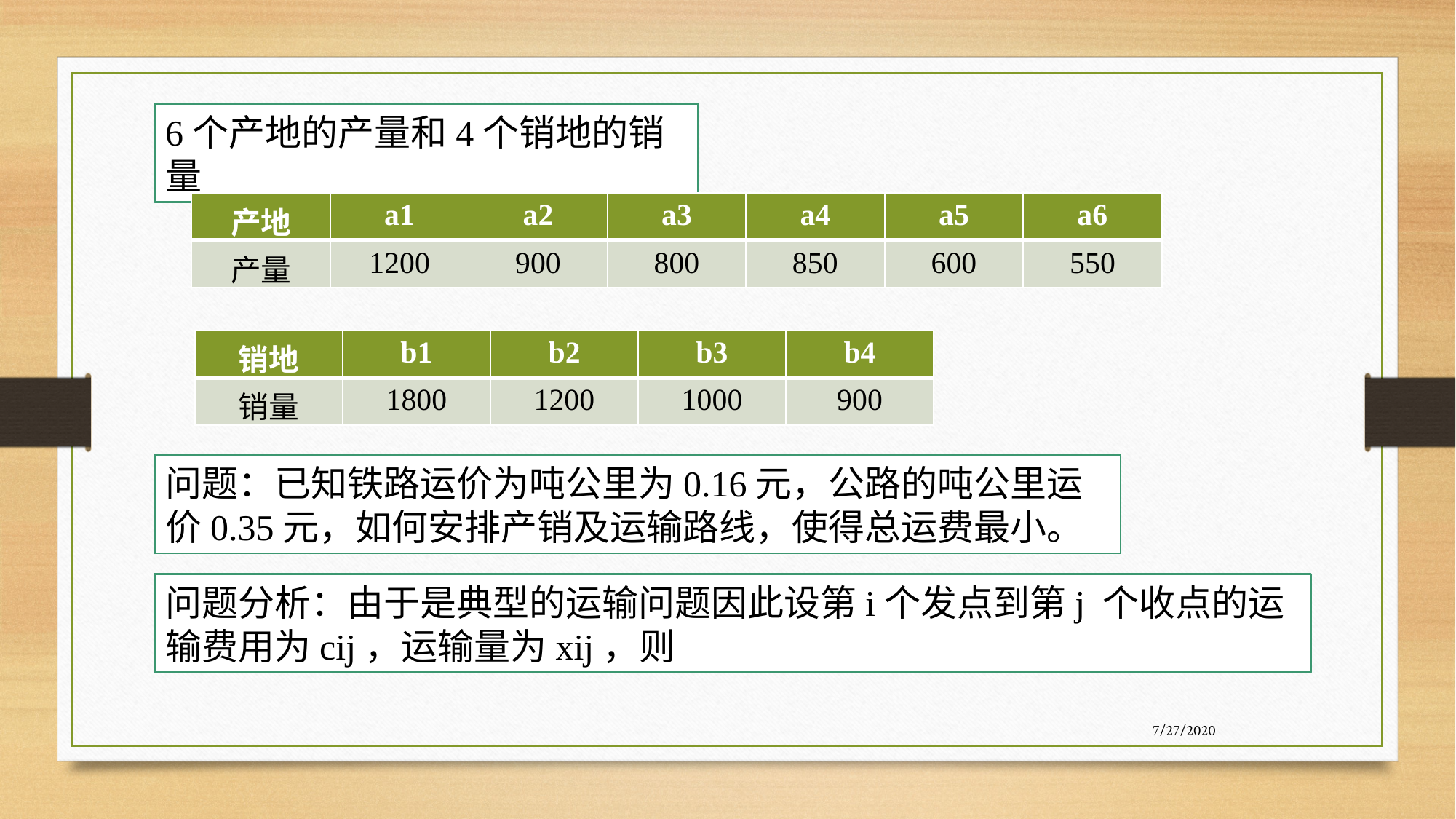

6个产地的产量和4个销地的销量
| 产地 | a1 | a2 | a3 | a4 | a5 | a6 |
| --- | --- | --- | --- | --- | --- | --- |
| 产量 | 1200 | 900 | 800 | 850 | 600 | 550 |
| 销地 | b1 | b2 | b3 | b4 |
| --- | --- | --- | --- | --- |
| 销量 | 1800 | 1200 | 1000 | 900 |
问题：已知铁路运价为吨公里为0.16元，公路的吨公里运价0.35元，如何安排产销及运输路线，使得总运费最小。
问题分析：由于是典型的运输问题因此设第i个发点到第j 个收点的运输费用为cij，运输量为xij，则

7/27/2020